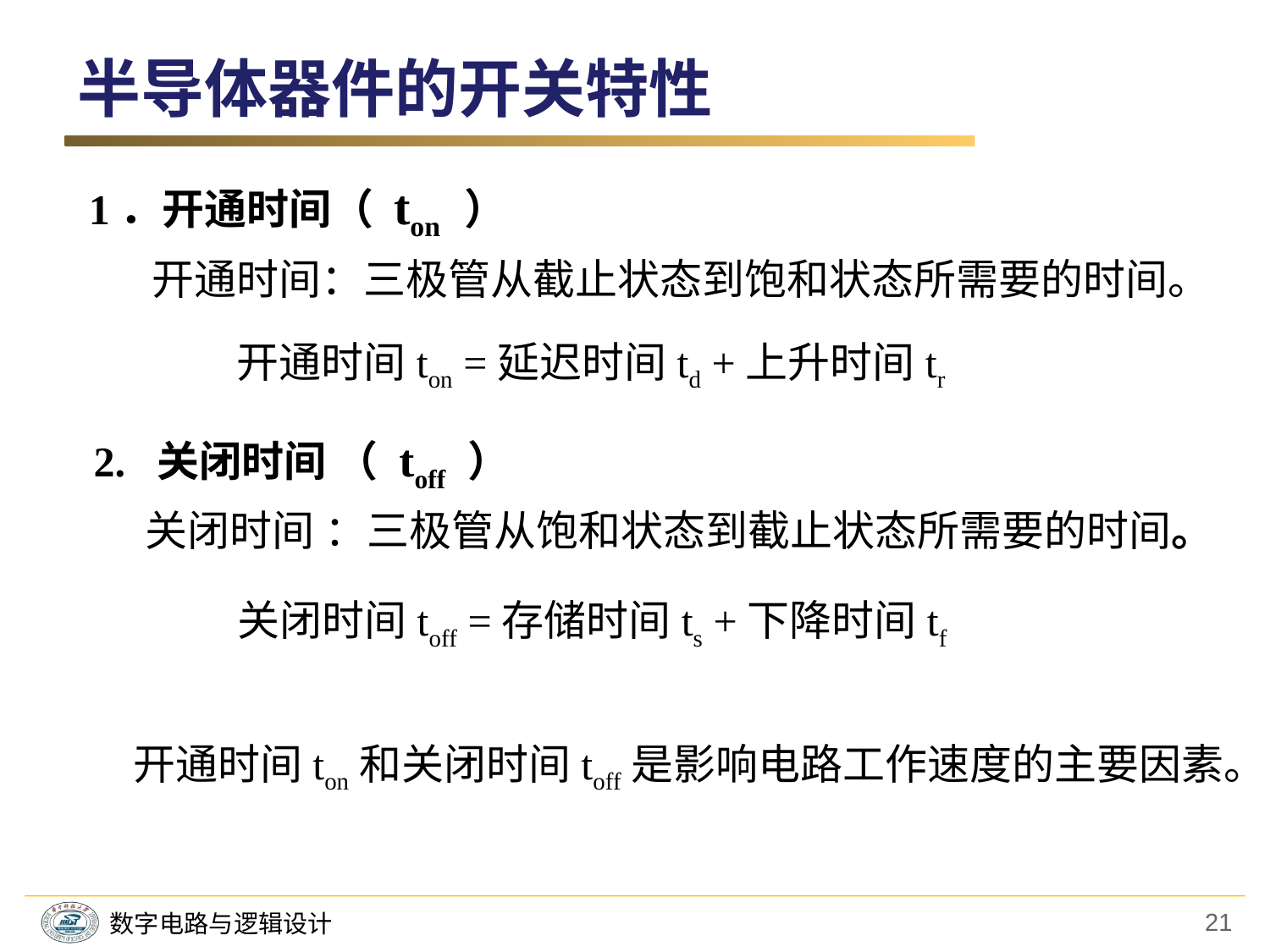

半导体器件的开关特性
  1．开通时间（ ton ）
　　开通时间：三极管从截止状态到饱和状态所需要的时间。
　　　　开通时间ton =延迟时间td +上升时间tr
2.  关闭时间 （ toff ）
　 关闭时间 ：三极管从饱和状态到截止状态所需要的时间。

关闭时间toff =存储时间ts +下降时间tf
开通时间ton和关闭时间toff是影响电路工作速度的主要因素。
21
数字电路与逻辑设计